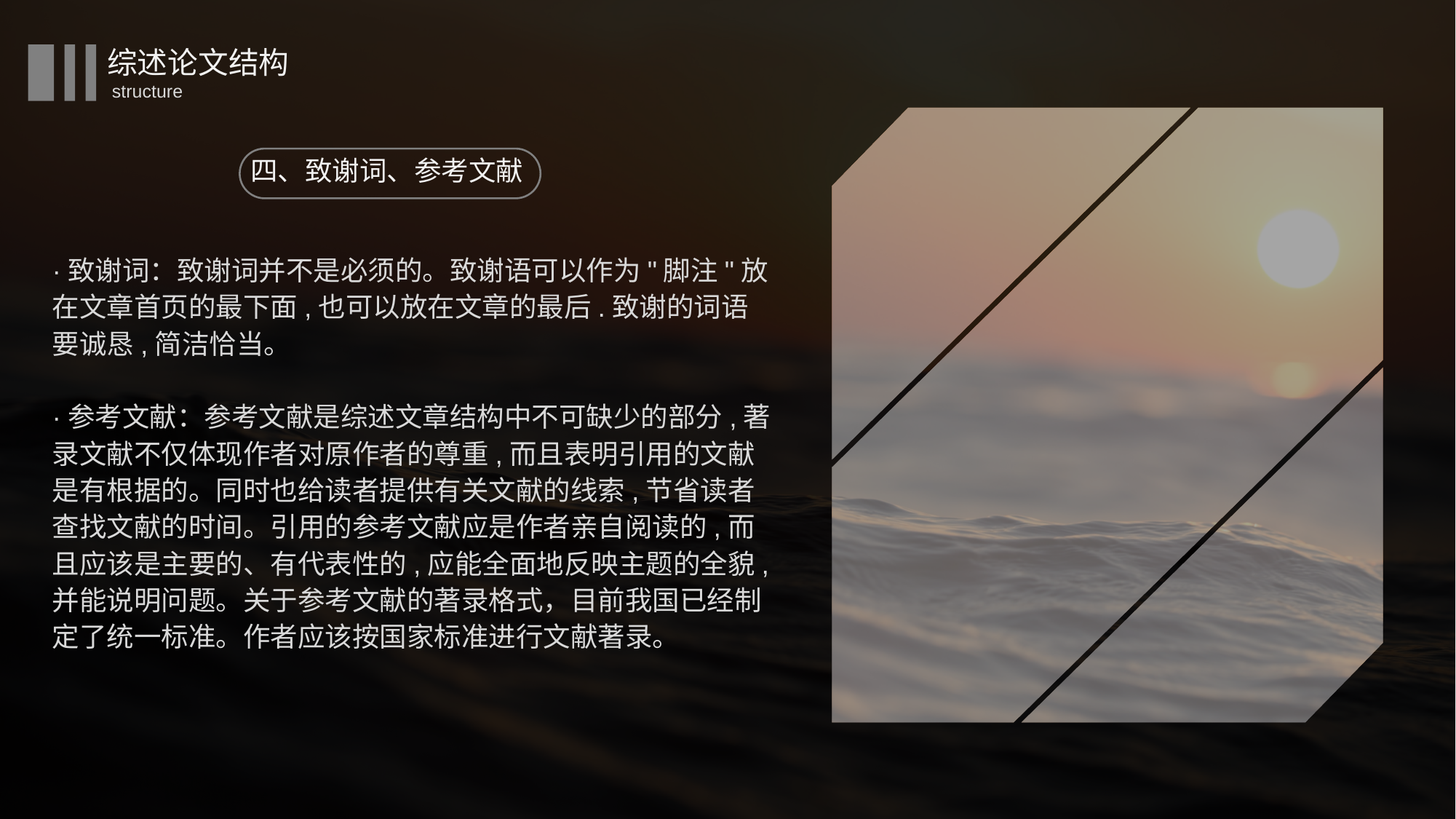

综述论文结构

structure

四、致谢词、参考文献

·致谢词：致谢词并不是必须的。致谢语可以作为"脚注"放在文章首页的最下面,也可以放在文章的最后.致谢的词语要诚恳,简洁恰当。

·参考文献：参考文献是综述文章结构中不可缺少的部分,著录文献不仅体现作者对原作者的尊重,而且表明引用的文献是有根据的。同时也给读者提供有关文献的线索,节省读者查找文献的时间。引用的参考文献应是作者亲自阅读的,而且应该是主要的、有代表性的,应能全面地反映主题的全貌,并能说明问题。关于参考文献的著录格式，目前我国已经制定了统一标准。作者应该按国家标准进行文献著录。